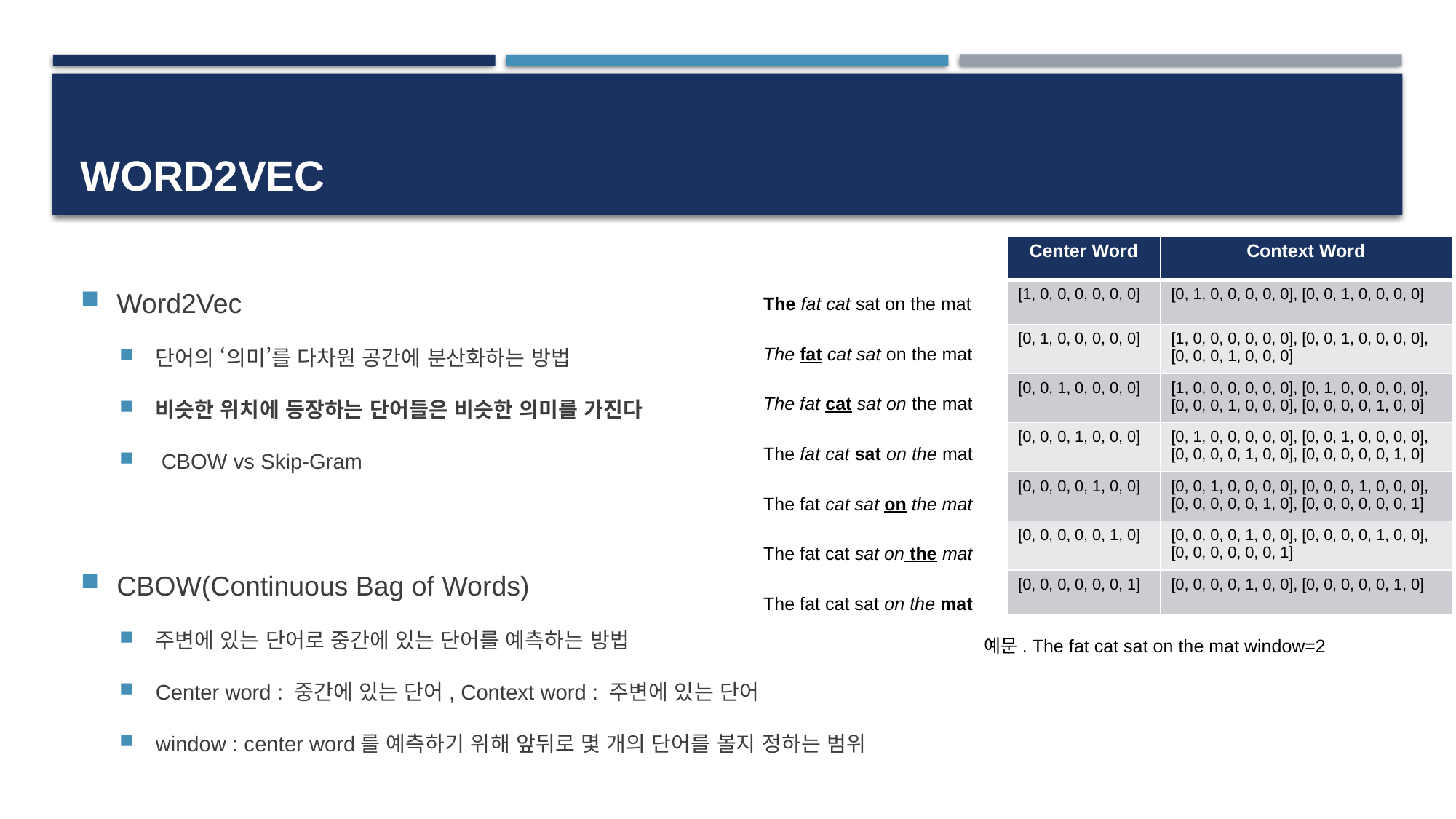

# wORD2VEC
| Center Word | Context Word |
| --- | --- |
| [1, 0, 0, 0, 0, 0, 0] | [0, 1, 0, 0, 0, 0, 0], [0, 0, 1, 0, 0, 0, 0] |
| [0, 1, 0, 0, 0, 0, 0] | [1, 0, 0, 0, 0, 0, 0], [0, 0, 1, 0, 0, 0, 0], [0, 0, 0, 1, 0, 0, 0] |
| [0, 0, 1, 0, 0, 0, 0] | [1, 0, 0, 0, 0, 0, 0], [0, 1, 0, 0, 0, 0, 0], [0, 0, 0, 1, 0, 0, 0], [0, 0, 0, 0, 1, 0, 0] |
| [0, 0, 0, 1, 0, 0, 0] | [0, 1, 0, 0, 0, 0, 0], [0, 0, 1, 0, 0, 0, 0], [0, 0, 0, 0, 1, 0, 0], [0, 0, 0, 0, 0, 1, 0] |
| [0, 0, 0, 0, 1, 0, 0] | [0, 0, 1, 0, 0, 0, 0], [0, 0, 0, 1, 0, 0, 0], [0, 0, 0, 0, 0, 1, 0], [0, 0, 0, 0, 0, 0, 1] |
| [0, 0, 0, 0, 0, 1, 0] | [0, 0, 0, 0, 1, 0, 0], [0, 0, 0, 0, 1, 0, 0], [0, 0, 0, 0, 0, 0, 1] |
| [0, 0, 0, 0, 0, 0, 1] | [0, 0, 0, 0, 1, 0, 0], [0, 0, 0, 0, 0, 1, 0] |
Word2Vec
단어의 ‘의미’를 다차원 공간에 분산화하는 방법
비슷한 위치에 등장하는 단어들은 비슷한 의미를 가진다
 CBOW vs Skip-Gram

CBOW(Continuous Bag of Words)
주변에 있는 단어로 중간에 있는 단어를 예측하는 방법
Center word : 중간에 있는 단어, Context word : 주변에 있는 단어
window : center word를 예측하기 위해 앞뒤로 몇 개의 단어를 볼지 정하는 범위
The fat cat sat on the mat
The fat cat sat on the mat
The fat cat sat on the mat
The fat cat sat on the mat
The fat cat sat on the mat
The fat cat sat on the mat
The fat cat sat on the mat
예문. The fat cat sat on the mat window=2